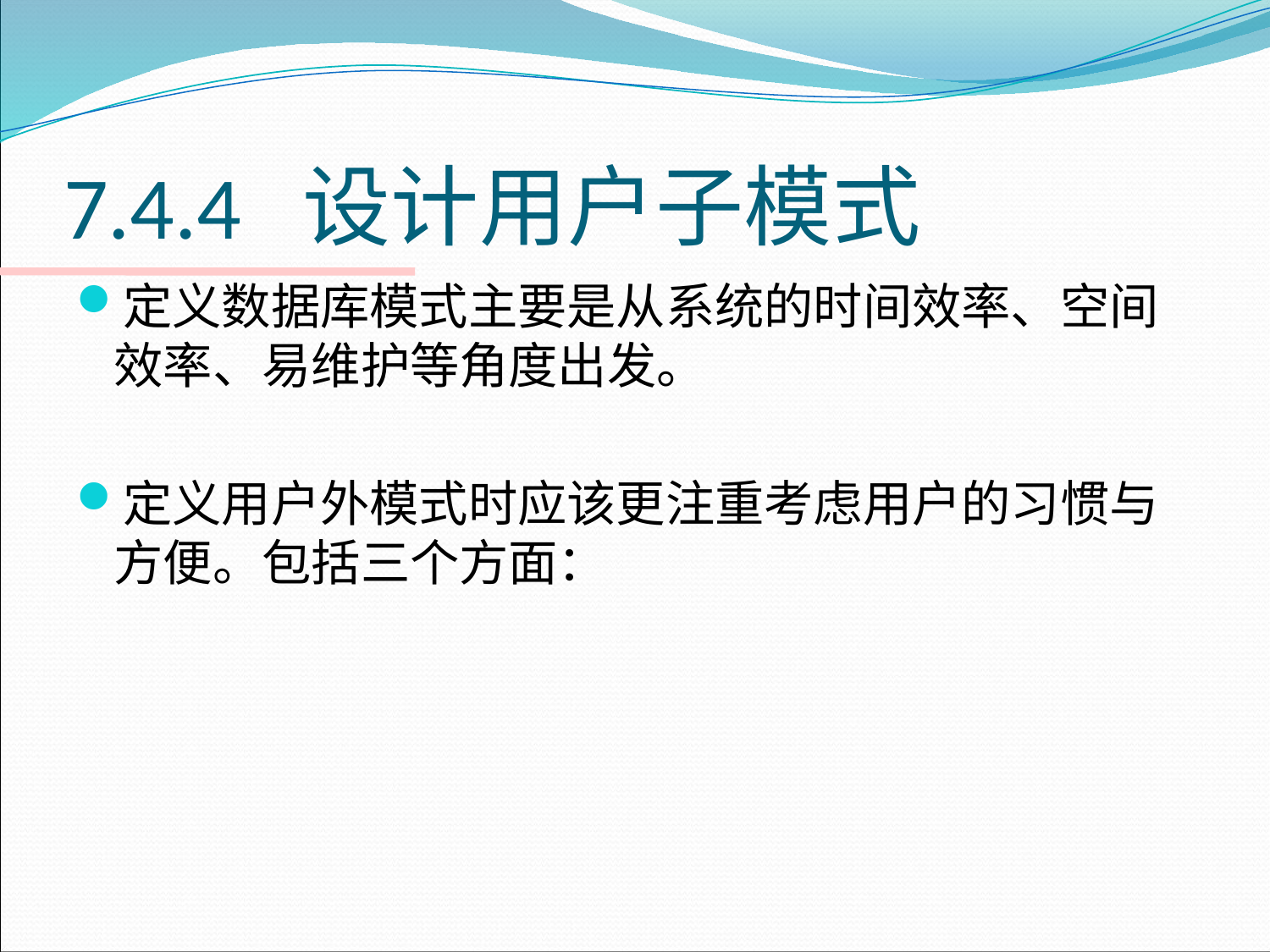

# 7.4.4  设计用户子模式
定义数据库模式主要是从系统的时间效率、空间效率、易维护等角度出发。

定义用户外模式时应该更注重考虑用户的习惯与方便。包括三个方面：

773